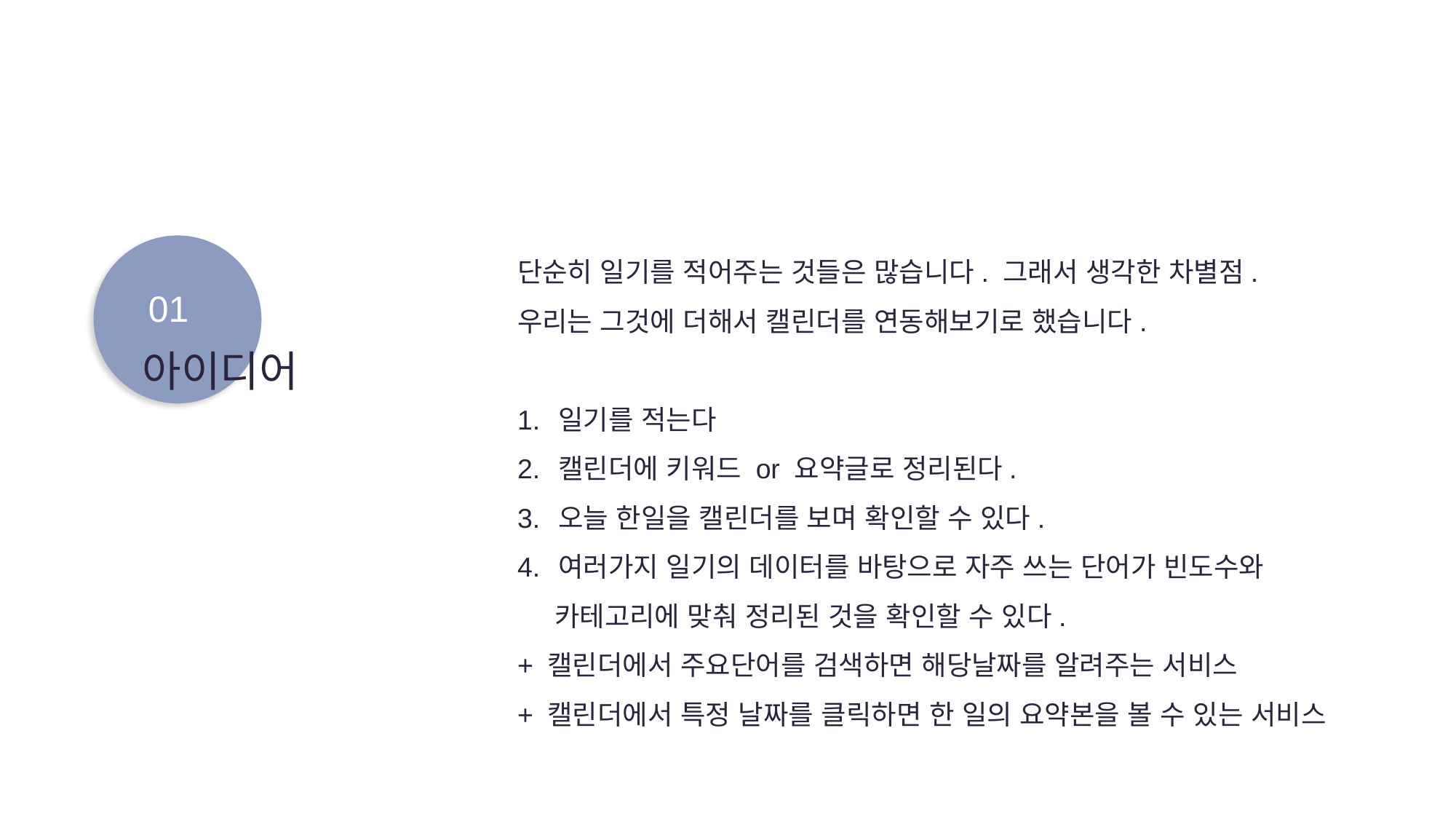

단순히 일기를 적어주는 것들은 많습니다. 그래서 생각한 차별점.
우리는 그것에 더해서 캘린더를 연동해보기로 했습니다.

일기를 적는다
캘린더에 키워드 or 요약글로 정리된다.
오늘 한일을 캘린더를 보며 확인할 수 있다.
여러가지 일기의 데이터를 바탕으로 자주 쓰는 단어가 빈도수와
    카테고리에 맞춰 정리된 것을 확인할 수 있다.
+ 캘린더에서 주요단어를 검색하면 해당날짜를 알려주는 서비스
+ 캘린더에서 특정 날짜를 클릭하면 한 일의 요약본을 볼 수 있는 서비스

01
아이디어